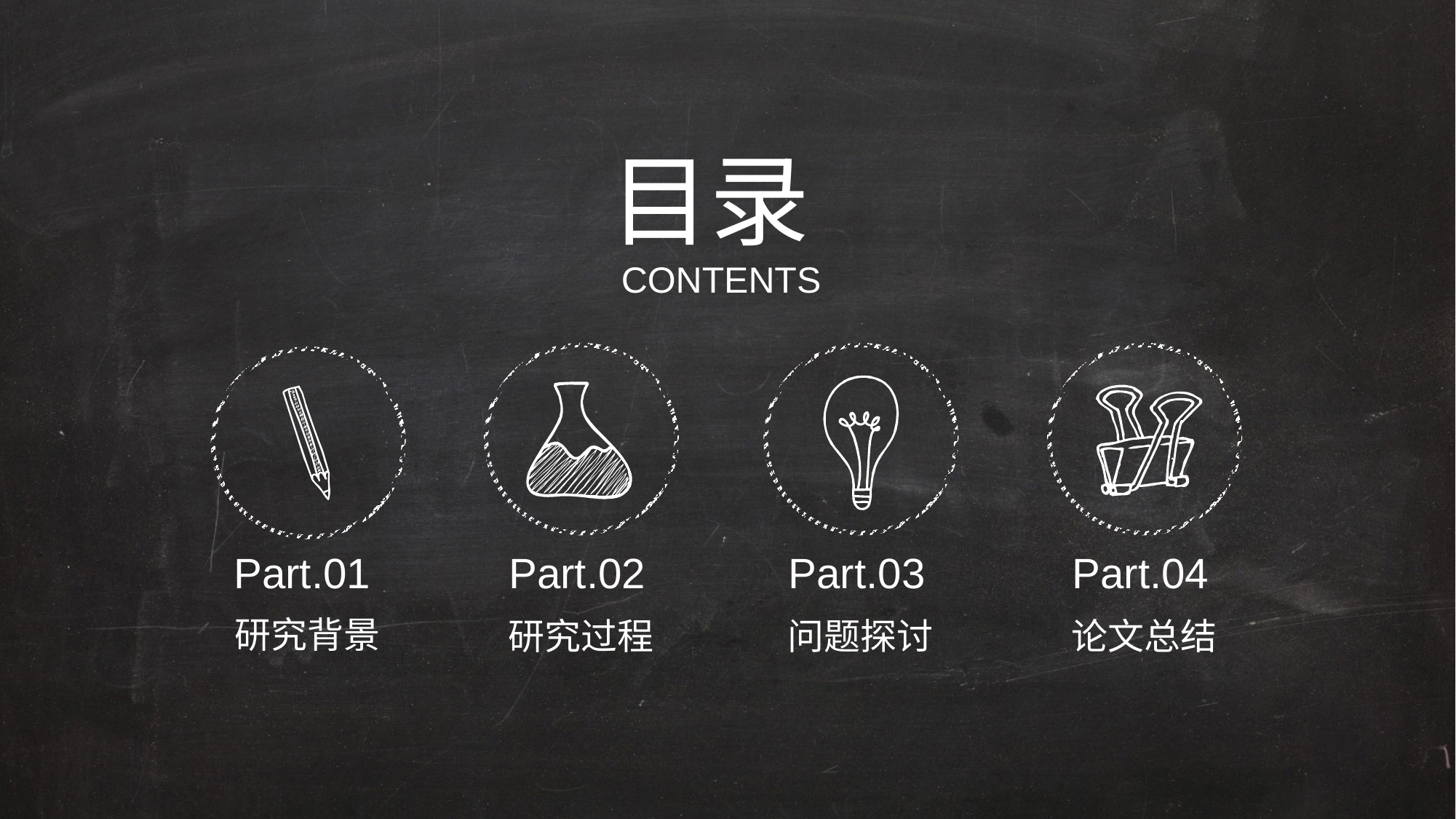

目录
CONTENTS

Part.02
Part.03
Part.01
Part.04
研究背景
研究过程
问题探讨
论文总结